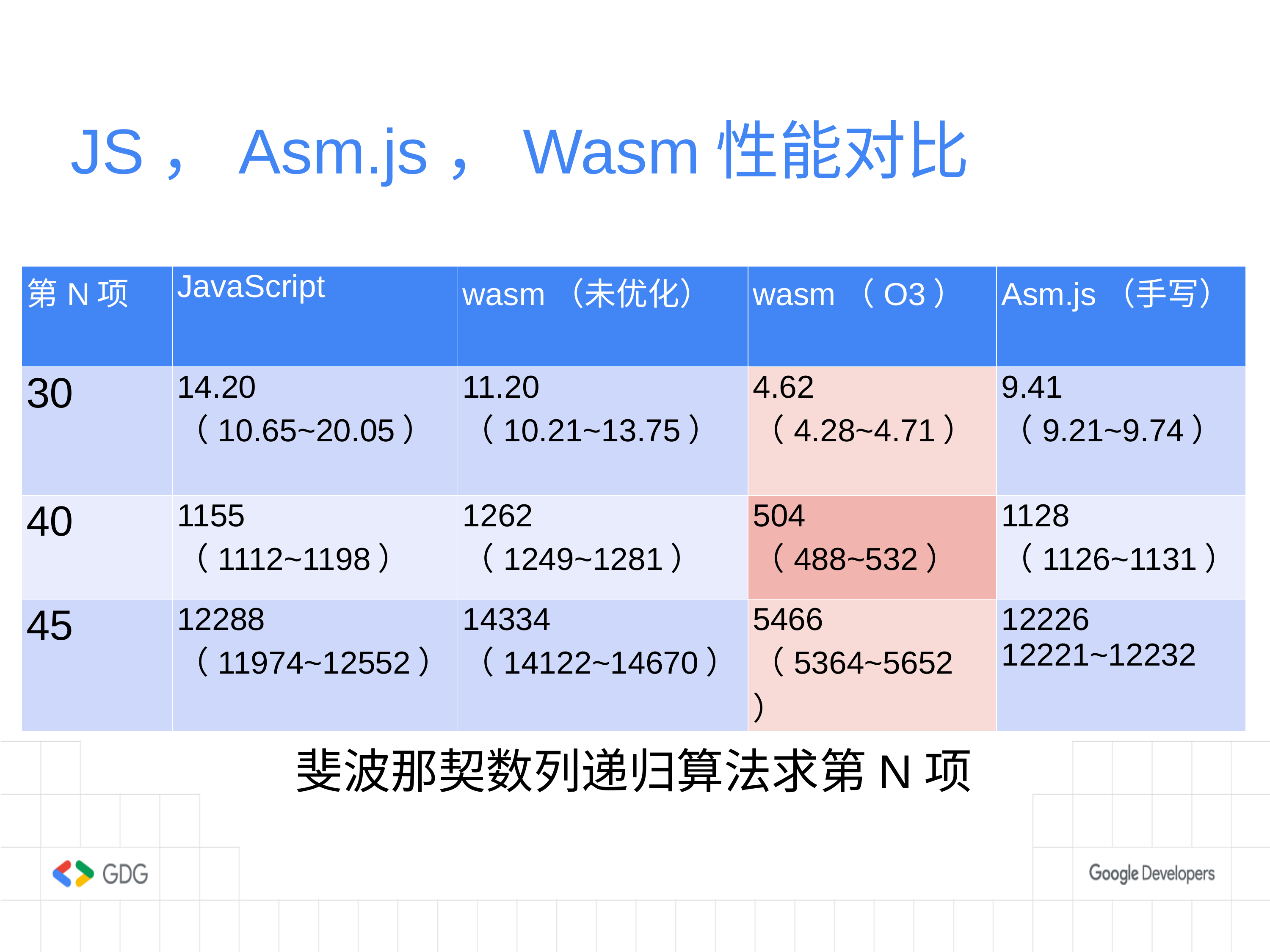

JS，Asm.js，Wasm性能对比
| 第N项 | JavaScript | wasm（未优化） | wasm（O3） | Asm.js（手写） |
| --- | --- | --- | --- | --- |
| 30 | 14.20 （10.65~20.05） | 11.20 （10.21~13.75） | 4.62 （4.28~4.71） | 9.41 （9.21~9.74） |
| 40 | 1155 （1112~1198） | 1262 （1249~1281） | 504 （488~532） | 1128 （1126~1131） |
| 45 | 12288 （11974~12552） | 14334 （14122~14670） | 5466 （5364~5652） | 12226 12221~12232 |

斐波那契数列递归算法求第N项